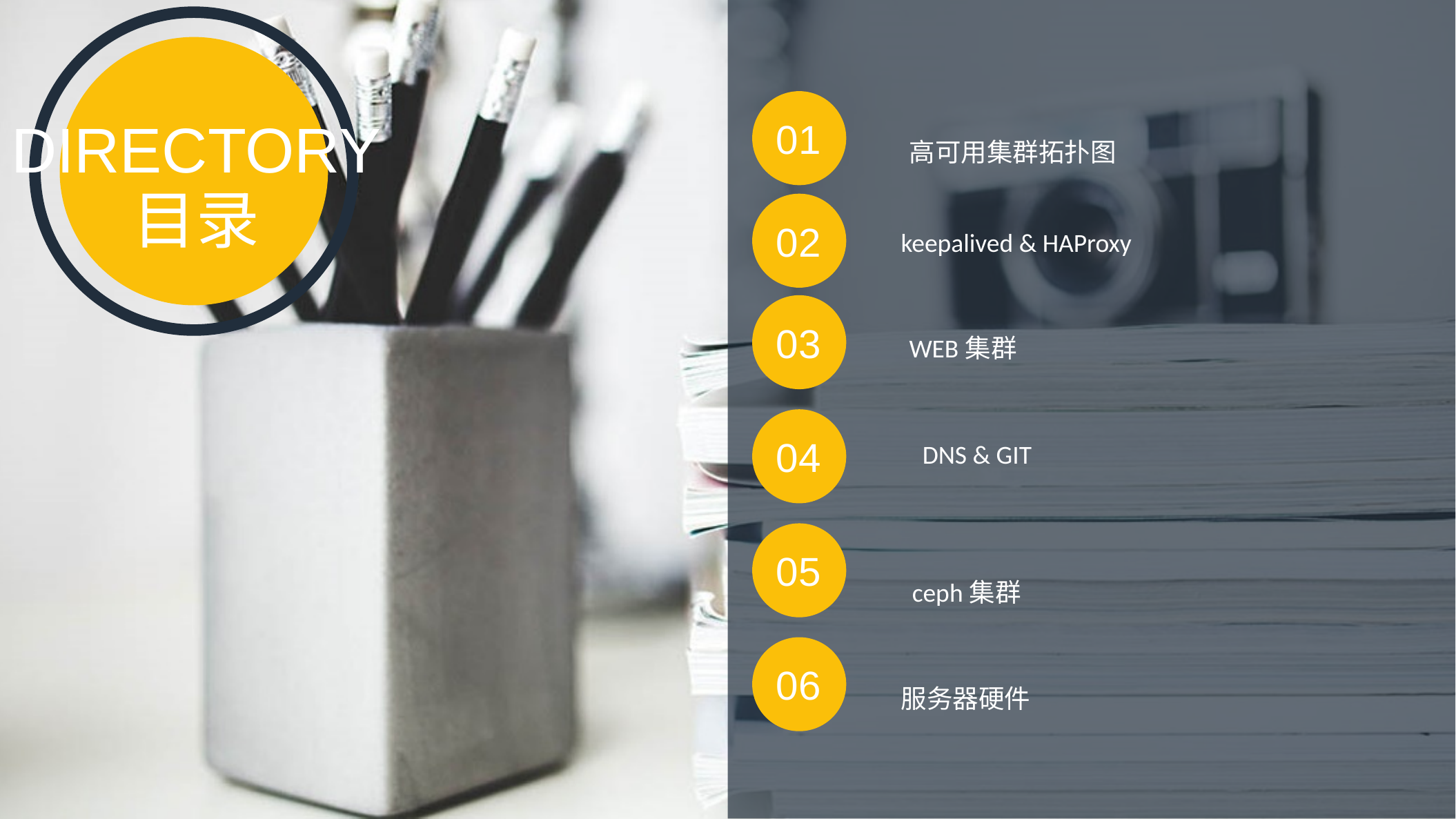

01
DIRECTORY
高可用集群拓扑图
目录
02
keepalived & HAProxy
03
WEB集群
04
DNS & GIT
05
ceph集群
06
服务器硬件